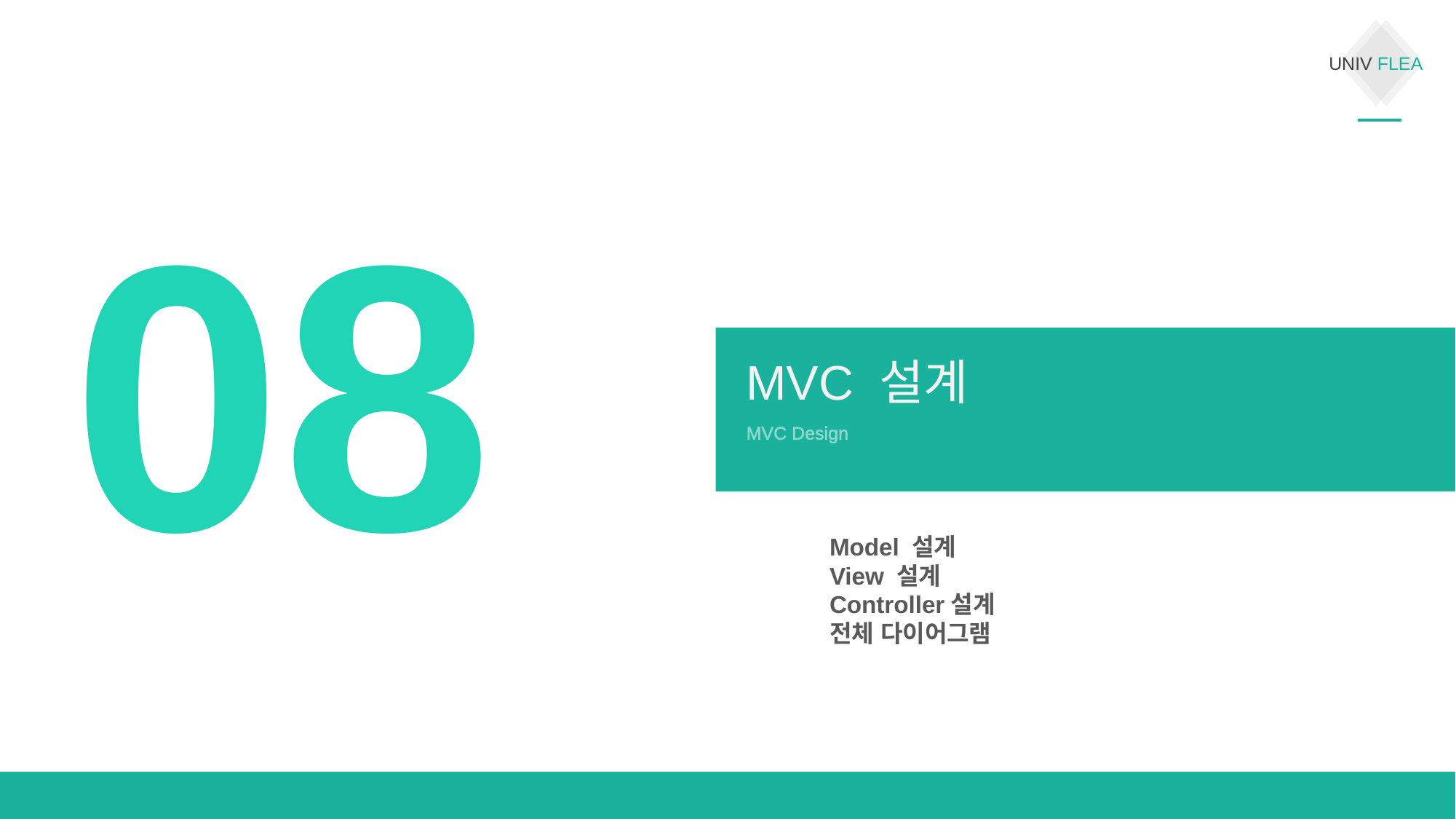

08

MVC 설계
MVC Design
Model 설계
View 설계
Controller설계
전체 다이어그램